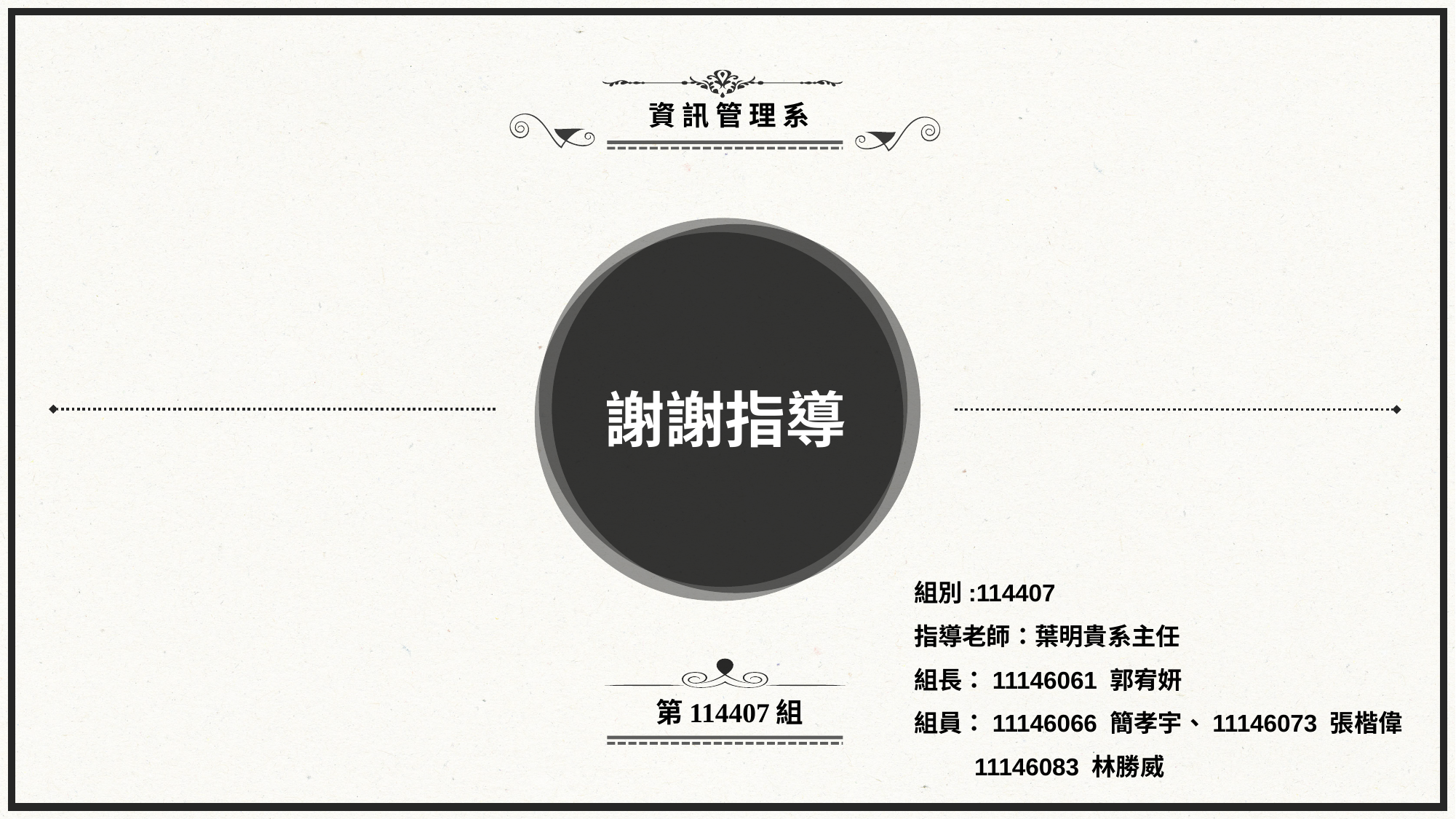

資 訊 管 理 系

謝謝指導
組別:114407
指導老師：葉明貴系主任
組長：11146061 郭宥妍
組員：11146066 簡孝宇、11146073 張楷偉
          11146083 林勝威

第114407組